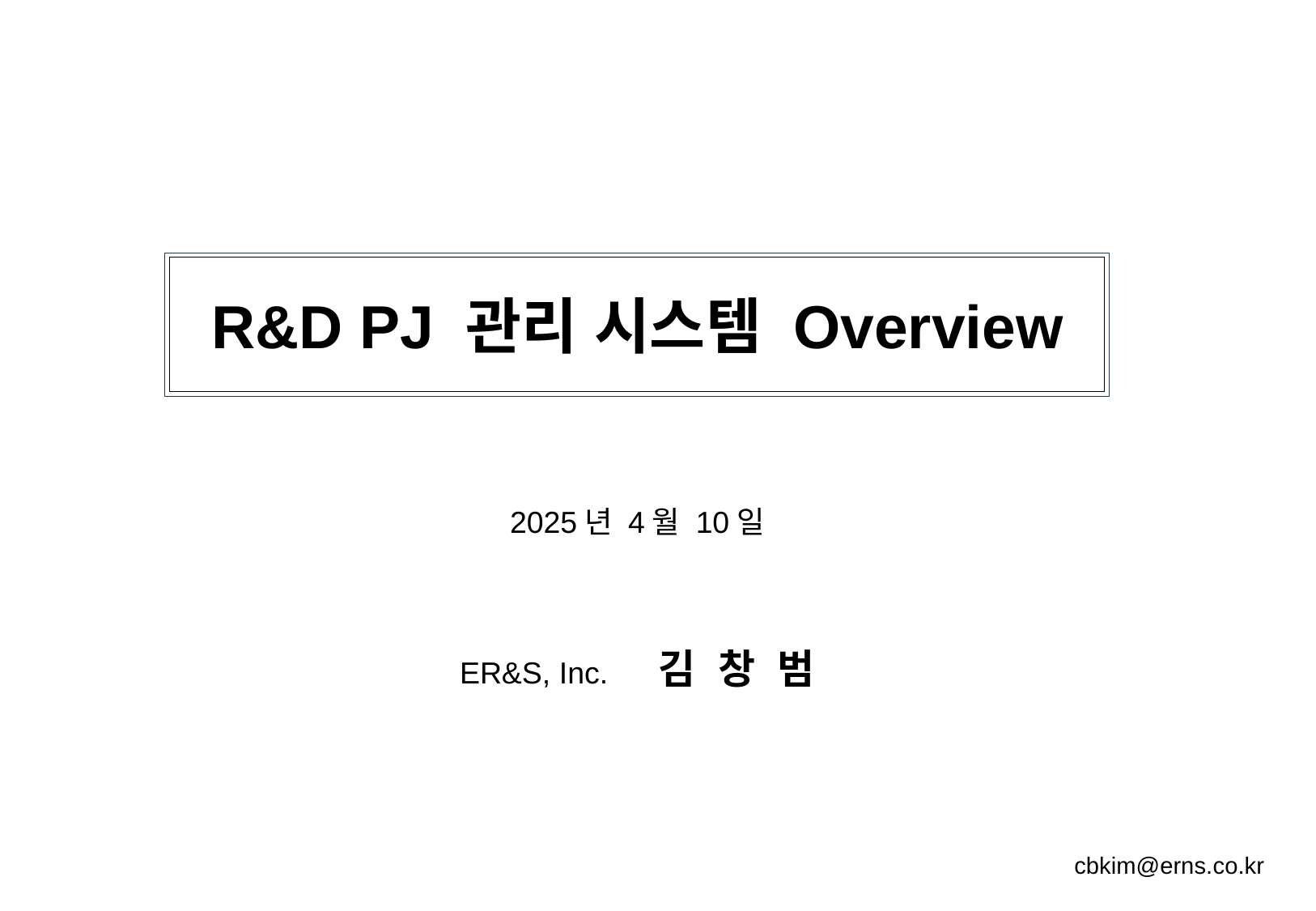

# R&D PJ 관리 시스템 Overview
2025년 4월 10일
ER&S, Inc.     김  창  범
cbkim@erns.co.kr